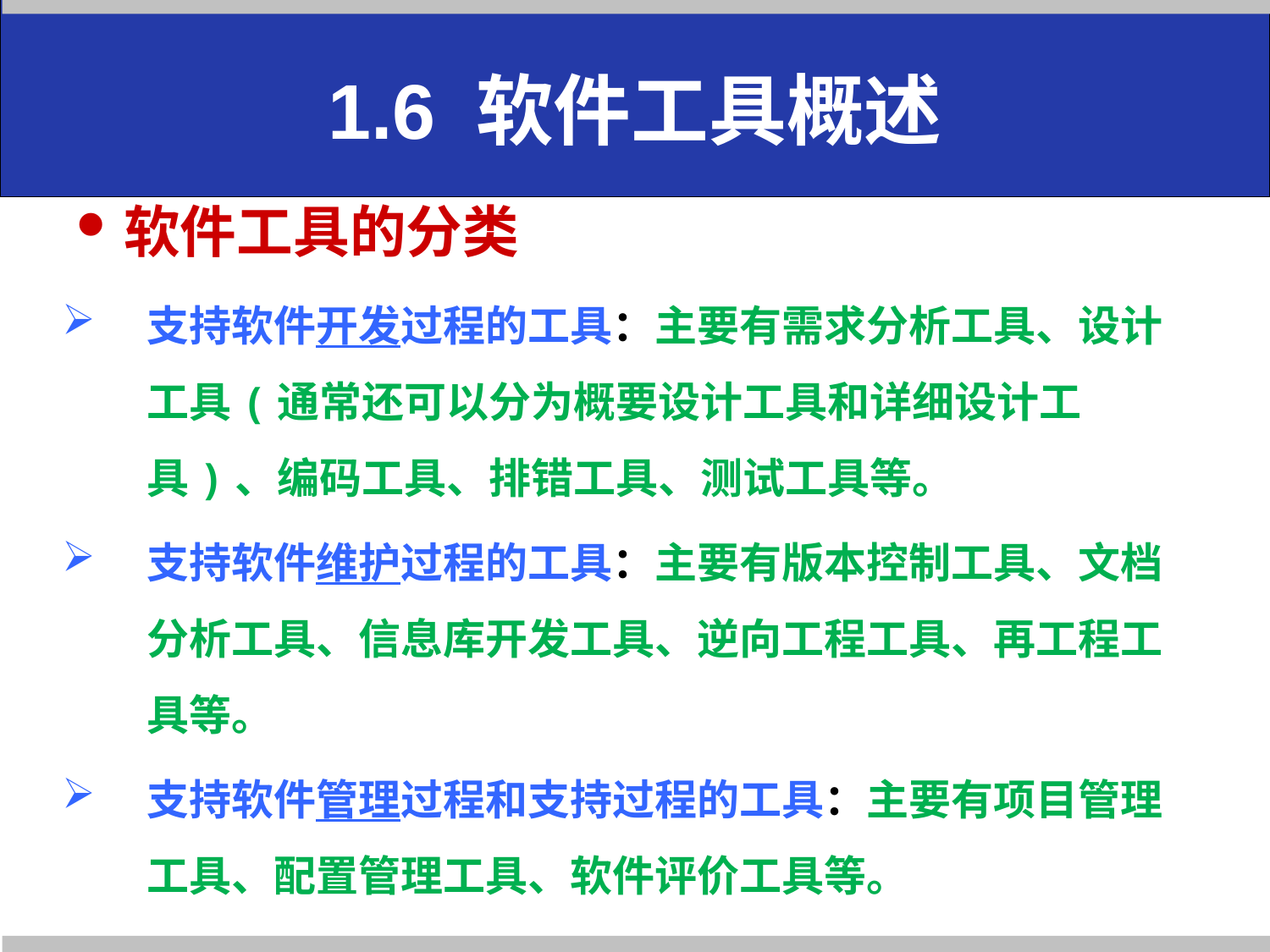

# 1.6 软件工具概述
软件工具的分类
支持软件开发过程的工具：主要有需求分析工具、设计工具(通常还可以分为概要设计工具和详细设计工具)、编码工具、排错工具、测试工具等。
支持软件维护过程的工具：主要有版本控制工具、文档分析工具、信息库开发工具、逆向工程工具、再工程工具等。
支持软件管理过程和支持过程的工具：主要有项目管理工具、配置管理工具、软件评价工具等。
111